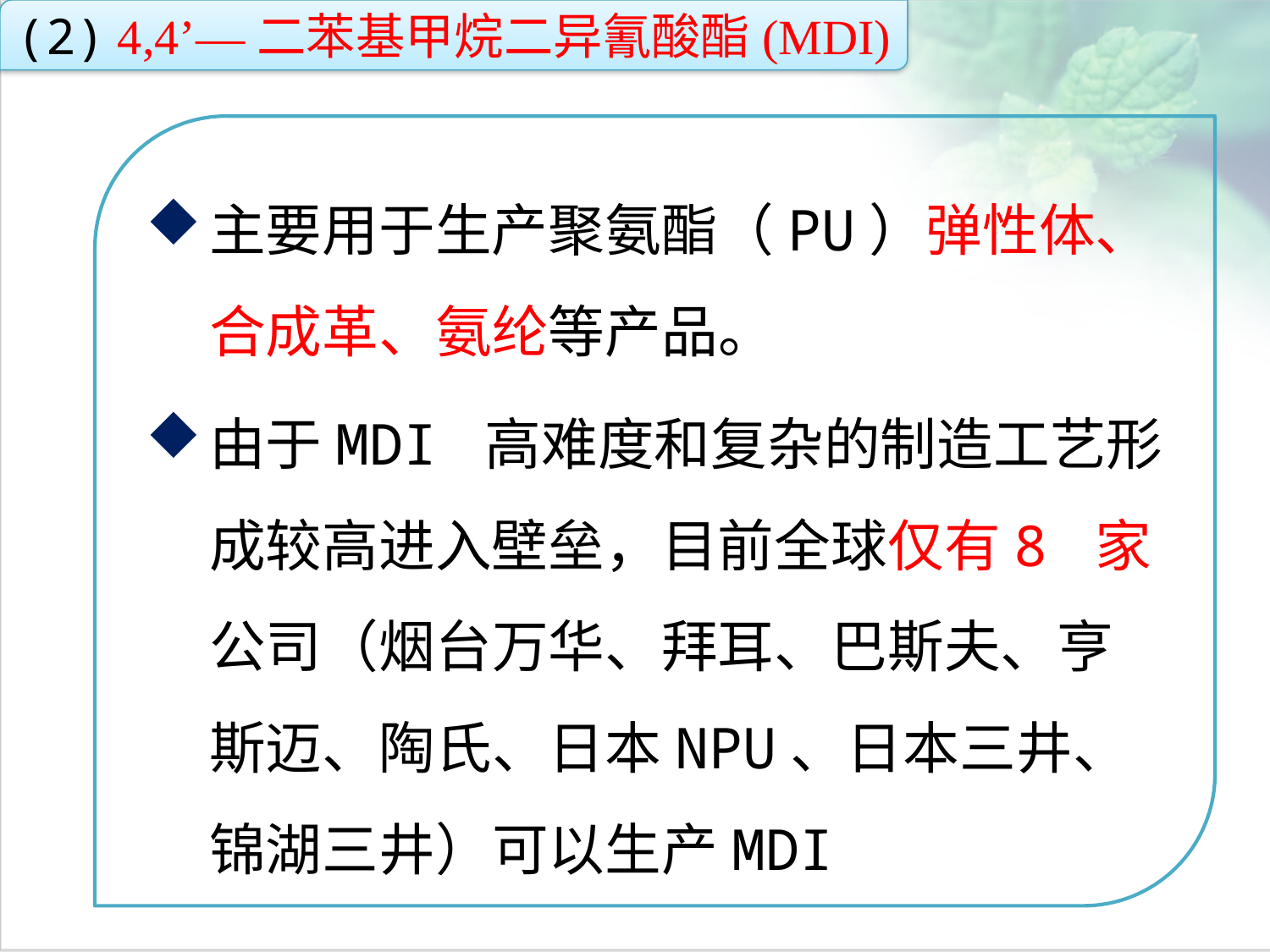

(2) 4,4’—二苯基甲烷二异氰酸酯(MDI)
主要用于生产聚氨酯（PU）弹性体、合成革、氨纶等产品。
由于MDI 高难度和复杂的制造工艺形成较高进入壁垒，目前全球仅有8 家公司（烟台万华、拜耳、巴斯夫、亨斯迈、陶氏、日本NPU、日本三井、锦湖三井）可以生产MDI
点击添加文本
点击添加文本
点击添加文本
点击添加文本